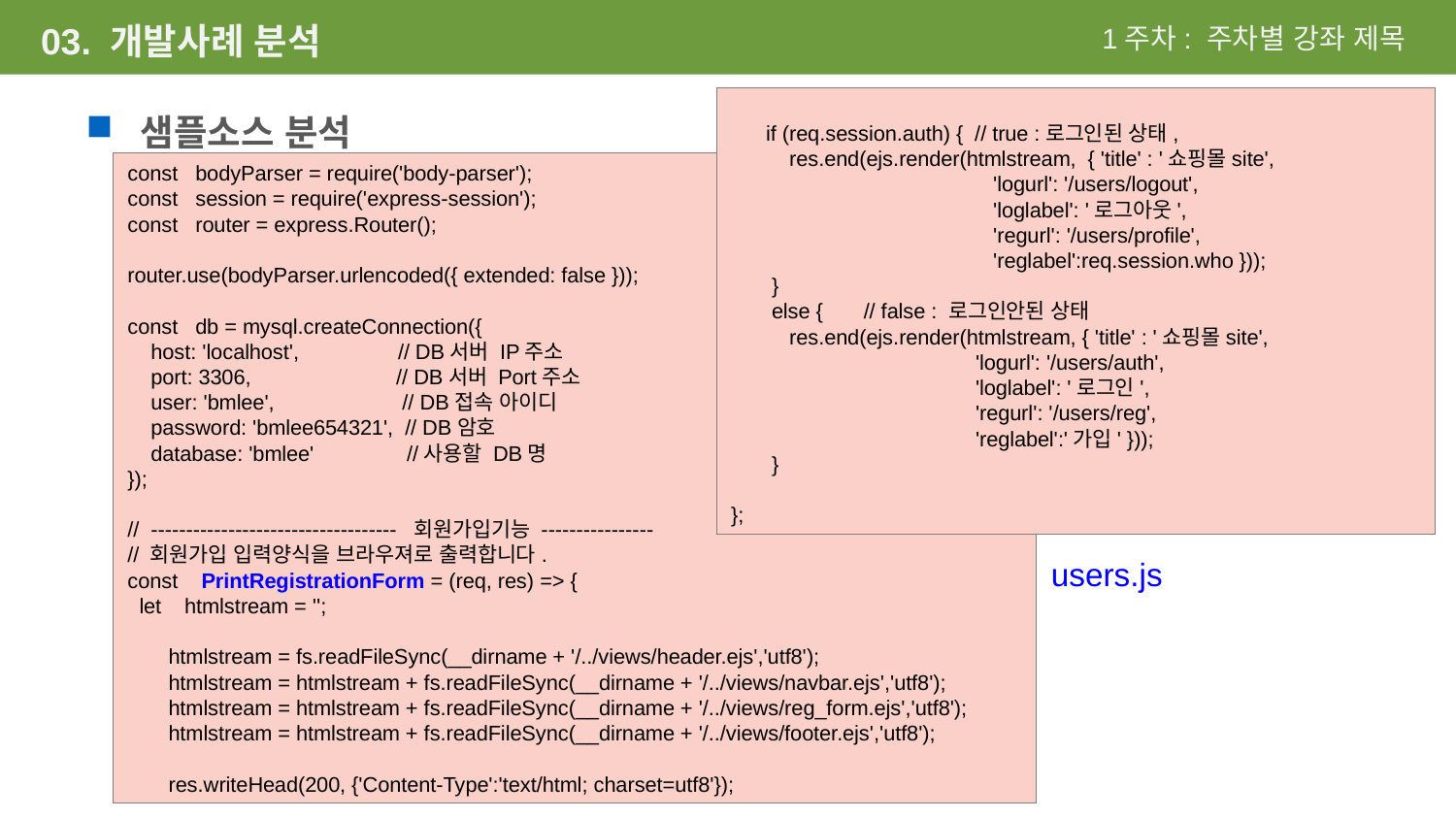

1주차: 주차별 강좌 제목
03. 개발사례 분석
샘플소스 분석

      if (req.session.auth) {  // true :로그인된 상태,
          res.end(ejs.render(htmlstream,  { 'title' : '쇼핑몰site',
                                             'logurl': '/users/logout',
                                             'loglabel': '로그아웃',
                                             'regurl': '/users/profile',
                                             'reglabel':req.session.who }));
       }
       else {       // false : 로그인안된 상태
          res.end(ejs.render(htmlstream, { 'title' : '쇼핑몰site',
                                          'logurl': '/users/auth',
                                          'loglabel': '로그인',
                                          'regurl': '/users/reg',
                                          'reglabel':'가입' }));
       }

};
const   bodyParser = require('body-parser');
const   session = require('express-session');
const   router = express.Router();

router.use(bodyParser.urlencoded({ extended: false }));

const   db = mysql.createConnection({
    host: 'localhost',                 // DB서버 IP주소
    port: 3306,                         // DB서버 Port주소
    user: 'bmlee',                      // DB접속 아이디
    password: 'bmlee654321',  // DB암호
    database: 'bmlee'                //사용할 DB명
});

//  -----------------------------------  회원가입기능 ----------------
// 회원가입 입력양식을 브라우져로 출력합니다.
const    PrintRegistrationForm = (req, res) => {
  let    htmlstream = '';

       htmlstream = fs.readFileSync(__dirname + '/../views/header.ejs','utf8');
       htmlstream = htmlstream + fs.readFileSync(__dirname + '/../views/navbar.ejs','utf8');
       htmlstream = htmlstream + fs.readFileSync(__dirname + '/../views/reg_form.ejs','utf8');
       htmlstream = htmlstream + fs.readFileSync(__dirname + '/../views/footer.ejs','utf8');

       res.writeHead(200, {'Content-Type':'text/html; charset=utf8'});
users.js